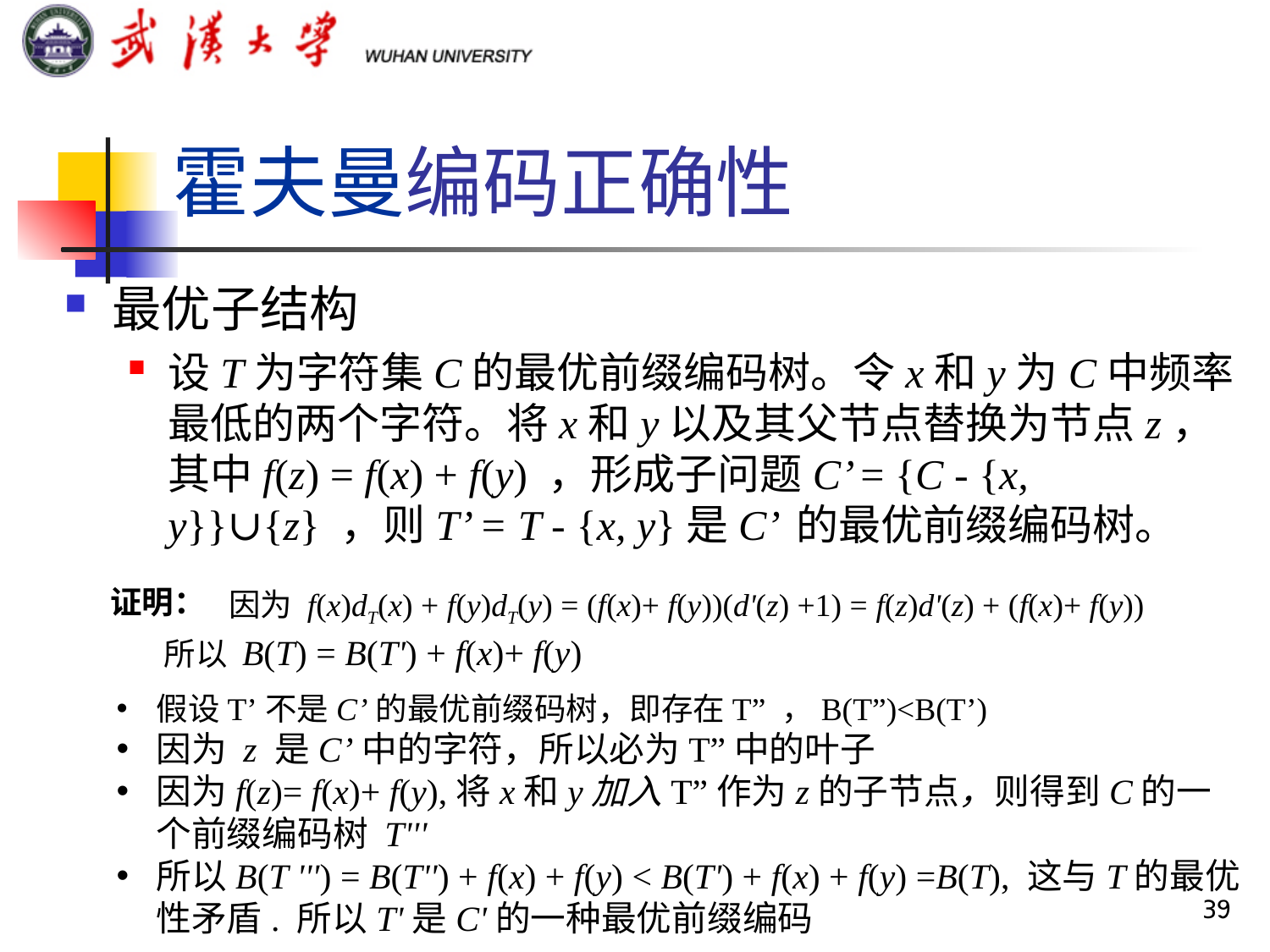

# 霍夫曼编码正确性
最优子结构
设T为字符集C的最优前缀编码树。令x和y为C中频率最低的两个字符。将x和y以及其父节点替换为节点z，其中f(z) = f(x) + f(y) ，形成子问题C’ = {C - {x, y}}∪{z} ，则T’ = T - {x, y}是C’ 的最优前缀编码树。
证明：
假设T’不是C’的最优前缀码树，即存在T” ，B(T”)<B(T’)
因为 z 是C’中的字符，所以必为T”中的叶子
因为f(z)= f(x)+ f(y),将x和y加入T”作为z的子节点，则得到C的一个前缀编码树 T'''
所以B(T ''') = B(T'') + f(x) + f(y) < B(T') + f(x) + f(y) =B(T), 这与T的最优性矛盾. 所以T'是C'的一种最优前缀编码

 因为 f(x)dT(x) + f(y)dT(y) = (f(x)+ f(y))(d'(z) +1) = f(z)d'(z) + (f(x)+ f(y))
所以 B(T) = B(T') + f(x)+ f(y)
39